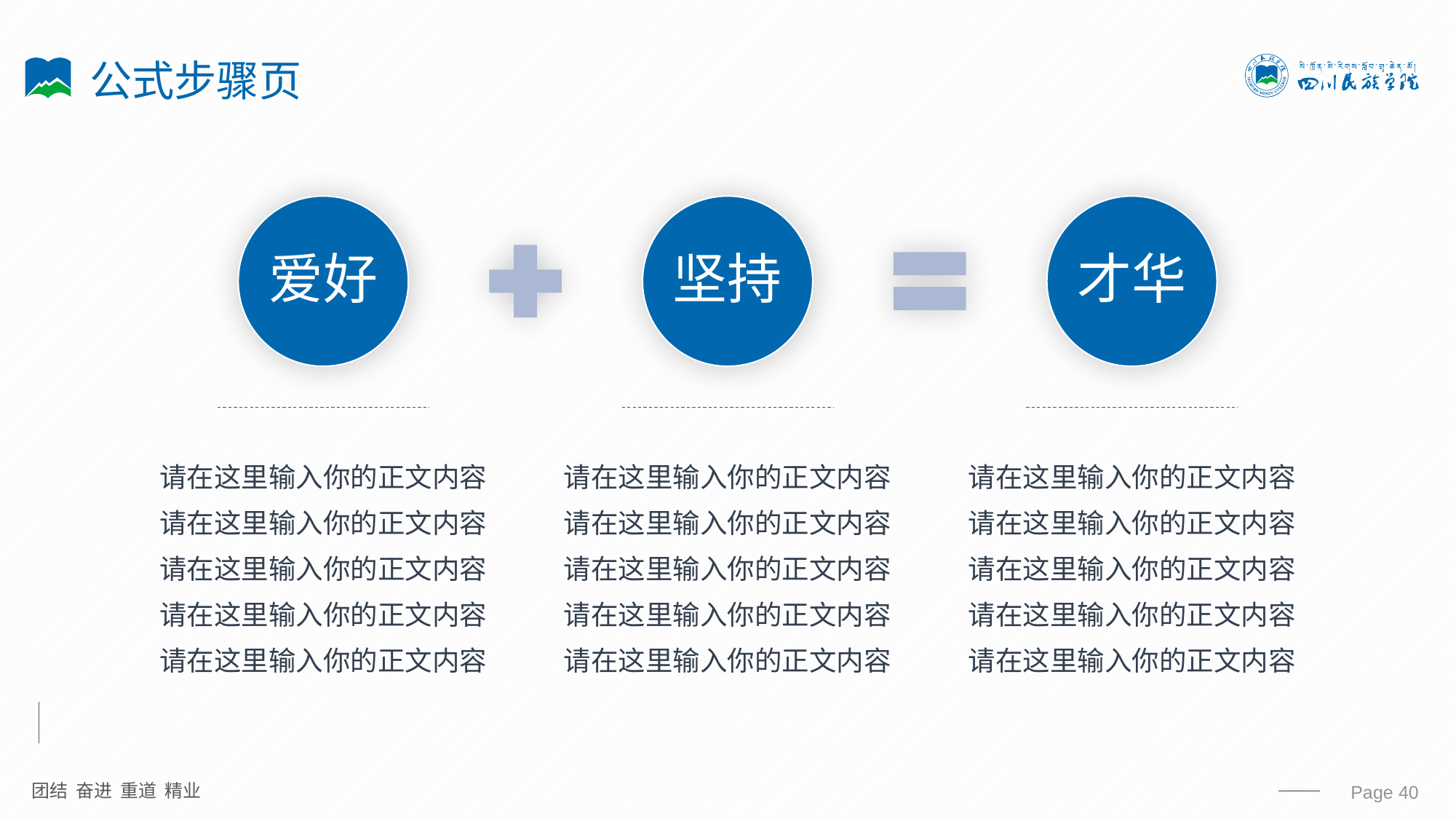

# 公式步骤页
爱好
坚持
才华

请在这里输入你的正文内容
请在这里输入你的正文内容
请在这里输入你的正文内容
请在这里输入你的正文内容
请在这里输入你的正文内容
请在这里输入你的正文内容
请在这里输入你的正文内容
请在这里输入你的正文内容
请在这里输入你的正文内容
请在这里输入你的正文内容
请在这里输入你的正文内容
请在这里输入你的正文内容
请在这里输入你的正文内容
请在这里输入你的正文内容
请在这里输入你的正文内容
  Page 40